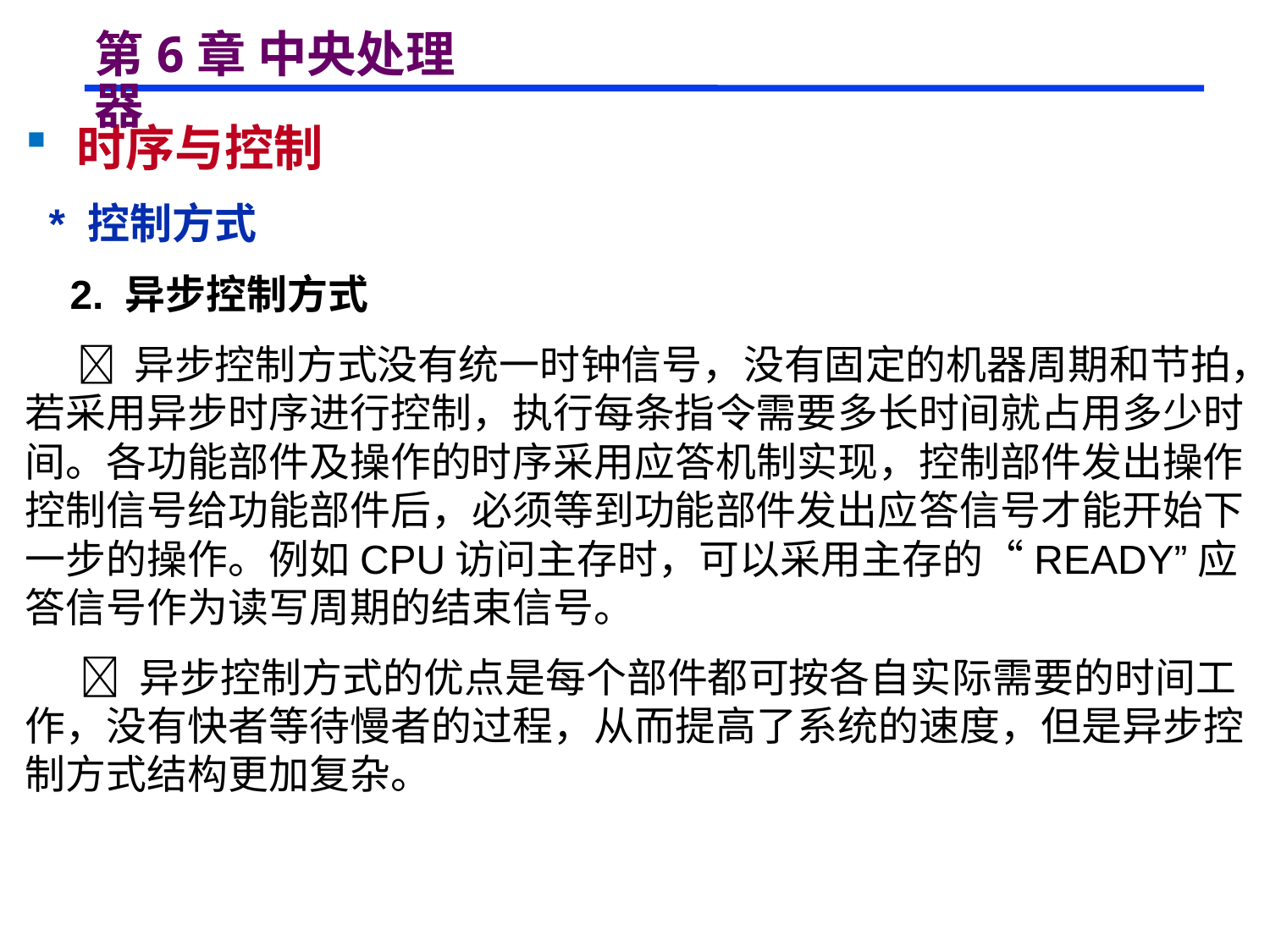

# 第6章 中央处理器
 时序与控制
  * 控制方式
    2. 异步控制方式
      • 异步控制方式没有统一时钟信号，没有固定的机器周期和节拍，若采用异步时序进行控制，执行每条指令需要多长时间就占用多少时间。各功能部件及操作的时序采用应答机制实现，控制部件发出操作控制信号给功能部件后，必须等到功能部件发出应答信号才能开始下一步的操作。例如CPU访问主存时，可以采用主存的“READY”应答信号作为读写周期的结束信号。
      • 异步控制方式的优点是每个部件都可按各自实际需要的时间工作，没有快者等待慢者的过程，从而提高了系统的速度，但是异步控制方式结构更加复杂。